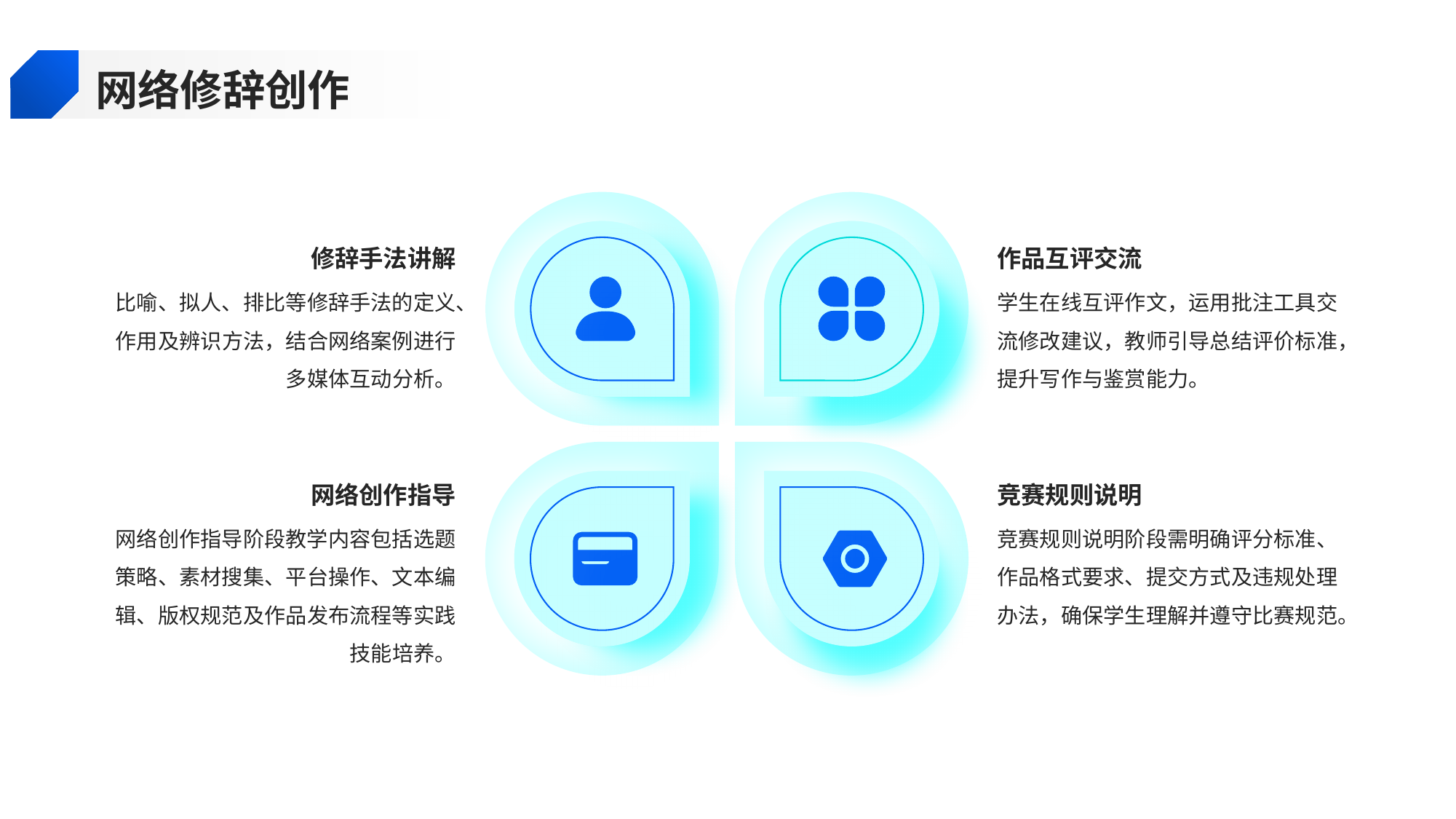

网络修辞创作

修辞手法讲解
作品互评交流

比喻、拟人、排比等修辞手法的定义、作用及辨识方法，结合网络案例进行多媒体互动分析。
学生在线互评作文，运用批注工具交流修改建议，教师引导总结评价标准，提升写作与鉴赏能力。

网络创作指导
竞赛规则说明

网络创作指导阶段教学内容包括选题策略、素材搜集、平台操作、文本编辑、版权规范及作品发布流程等实践技能培养。
竞赛规则说明阶段需明确评分标准、作品格式要求、提交方式及违规处理办法，确保学生理解并遵守比赛规范。